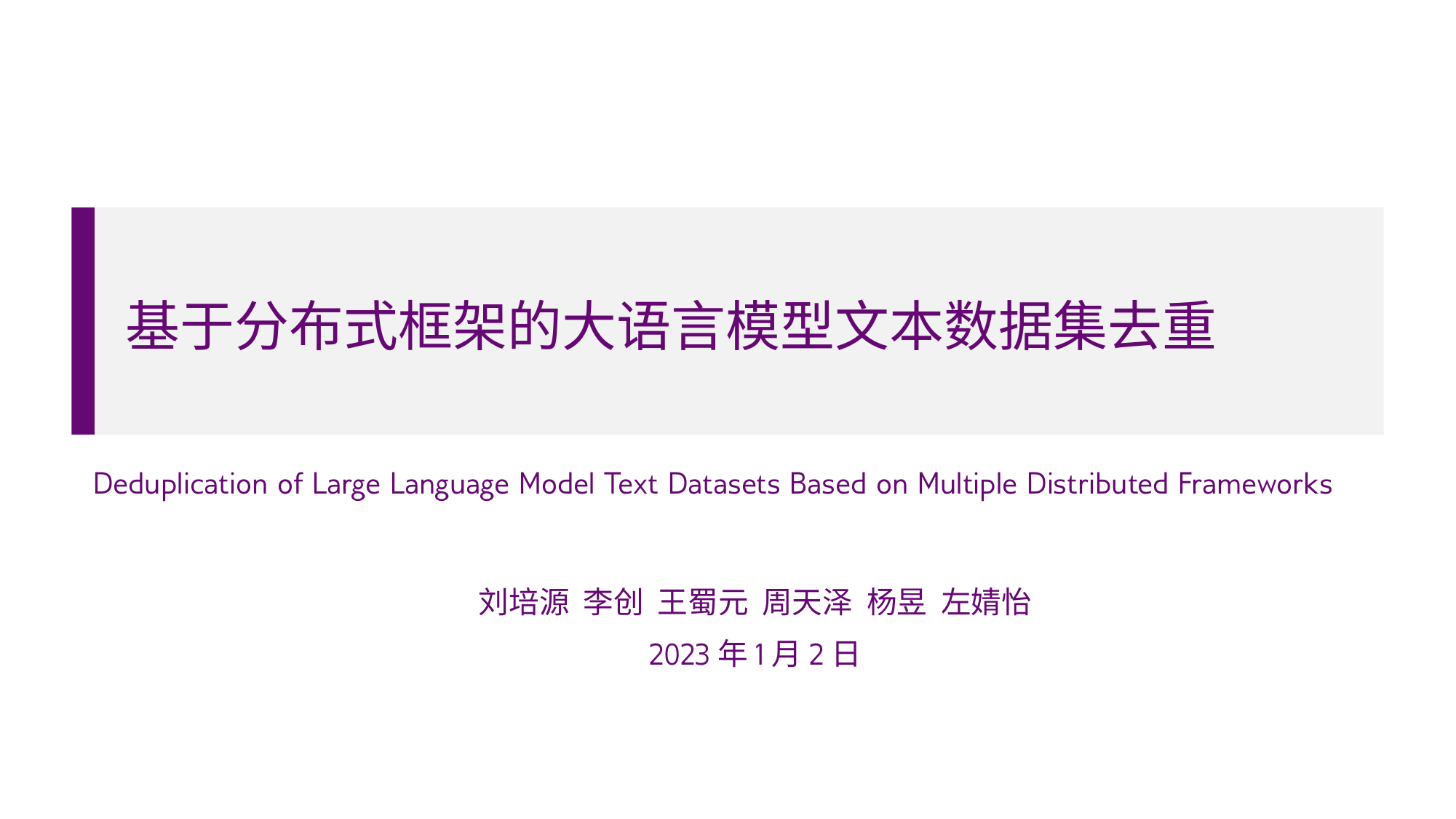

# 基于分布式框架的大语言模型文本数据集去重
Deduplication of Large Language Model Text Datasets Based on Multiple Distributed Frameworks

刘培源  李创  王蜀元  周天泽  杨昱  左婧怡
2023年1月2日